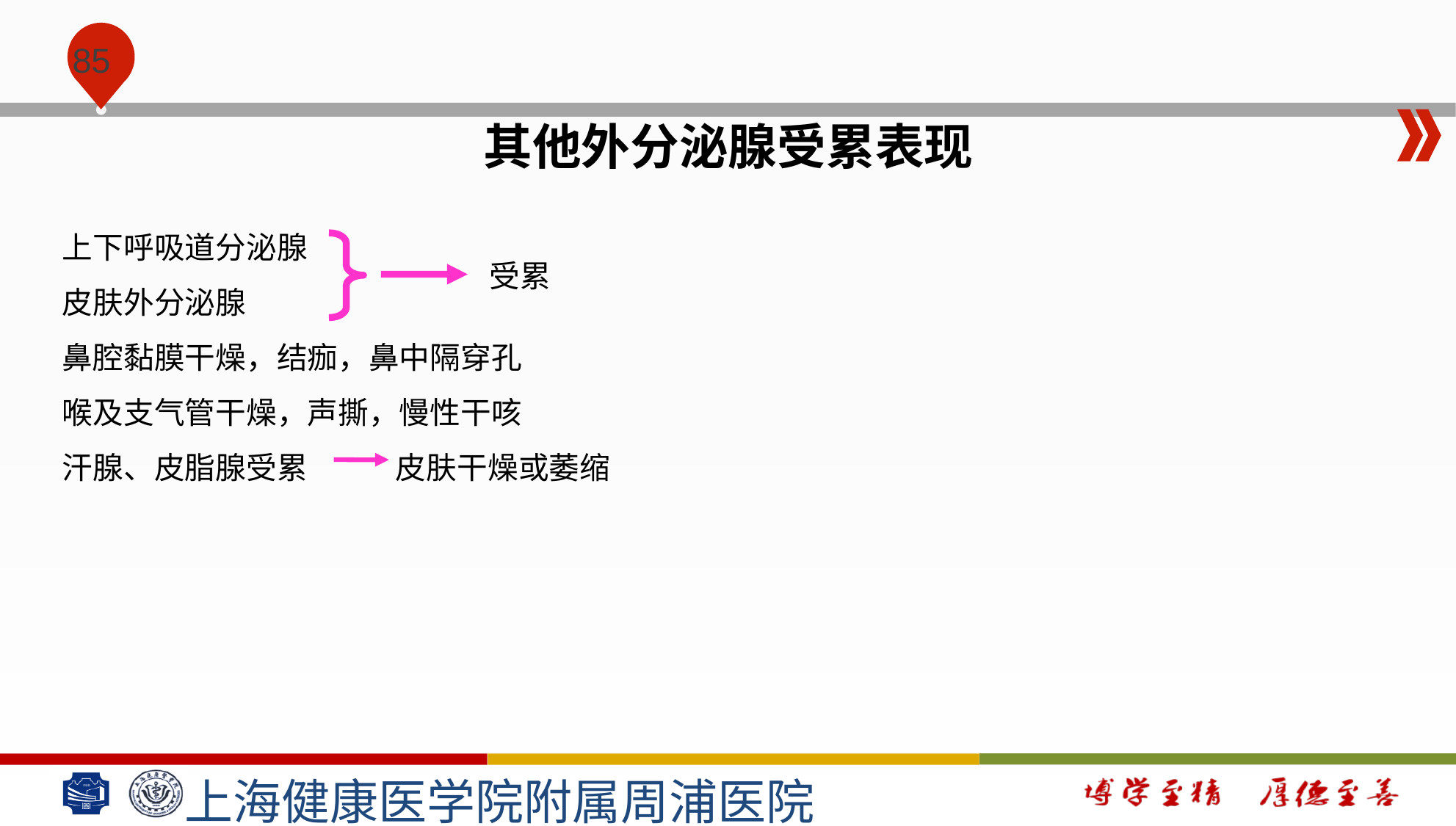

#

其他外分泌腺受累表现
上下呼吸道分泌腺
皮肤外分泌腺
鼻腔黏膜干燥，结痂，鼻中隔穿孔
喉及支气管干燥，声撕，慢性干咳
汗腺、皮脂腺受累             皮肤干燥或萎缩

受累